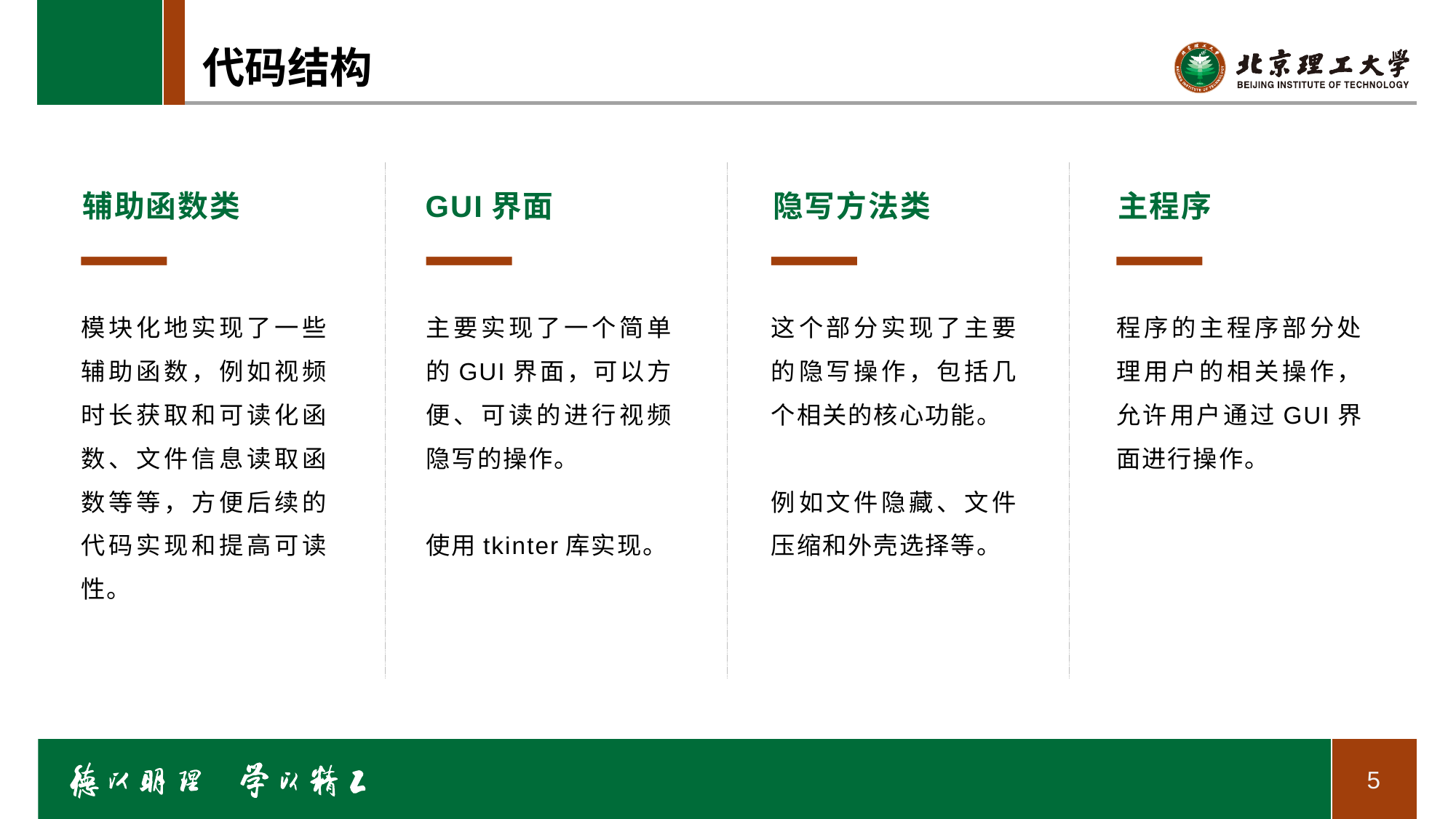

# 代码结构
辅助函数类

模块化地实现了一些辅助函数，例如视频时长获取和可读化函数、文件信息读取函数等等，方便后续的代码实现和提高可读性。
GUI界面

主要实现了一个简单的GUI界面，可以方便、可读的进行视频隐写的操作。

使用tkinter库实现。
隐写方法类

这个部分实现了主要的隐写操作，包括几个相关的核心功能。

例如文件隐藏、文件压缩和外壳选择等。
主程序

程序的主程序部分处理用户的相关操作，允许用户通过GUI界面进行操作。